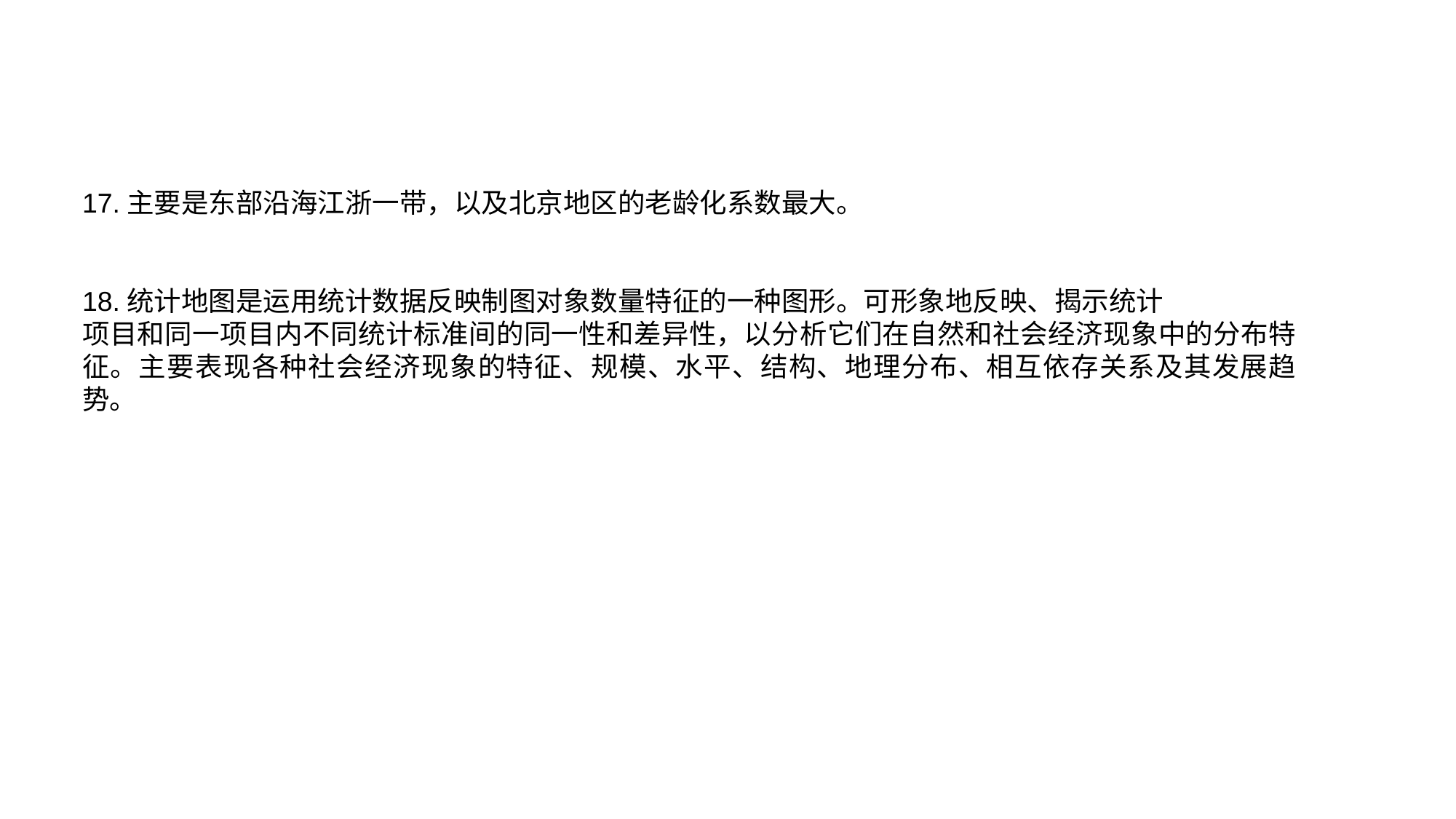

17.主要是东部沿海江浙一带，以及北京地区的老龄化系数最大。

18.统计地图是运用统计数据反映制图对象数量特征的一种图形。可形象地反映、揭示统计
项目和同一项目内不同统计标准间的同一性和差异性，以分析它们在自然和社会经济现象中的分布特征。主要表现各种社会经济现象的特征、规模、水平、结构、地理分布、相互依存关系及其发展趋势。